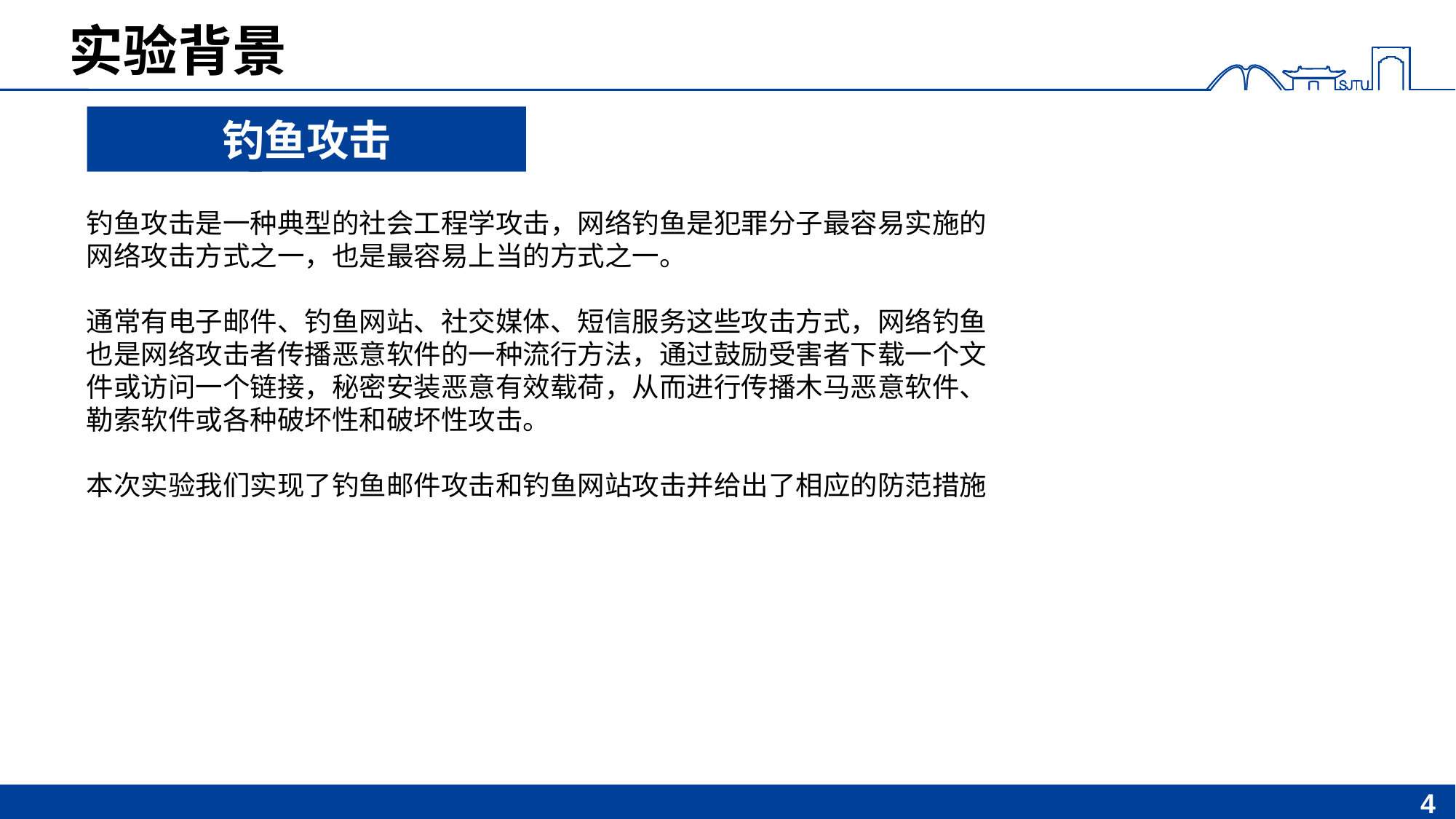

# 实验背景

钓鱼攻击
钓鱼攻击是一种典型的社会工程学攻击，网络钓鱼是犯罪分子最容易实施的网络攻击方式之一，也是最容易上当的方式之一。

通常有电子邮件、钓鱼网站、社交媒体、短信服务这些攻击方式，网络钓鱼也是网络攻击者传播恶意软件的一种流行方法，通过鼓励受害者下载一个文件或访问一个链接，秘密安装恶意有效载荷，从而进行传播木马恶意软件、勒索软件或各种破坏性和破坏性攻击。

本次实验我们实现了钓鱼邮件攻击和钓鱼网站攻击并给出了相应的防范措施
4